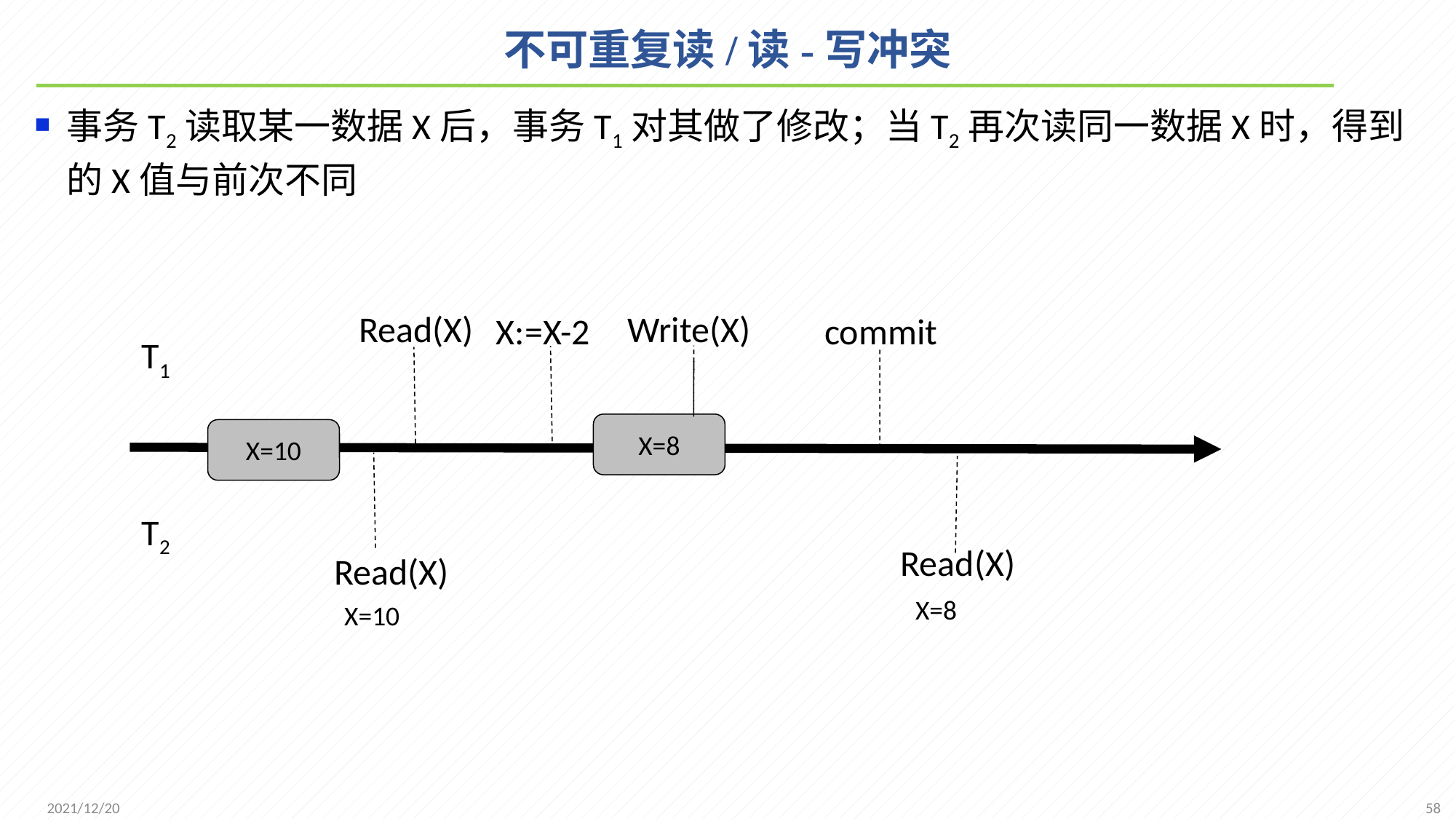

# 不可重复读/读-写冲突
事务T2读取某一数据X后，事务T1对其做了修改；当T2再次读同一数据X时，得到的X值与前次不同

Write(X)
Read(X)
X:=X-2
commit
T1

X=8
X=10

T2
Read(X)
Read(X)
X=8
X=10
58
2021/12/20